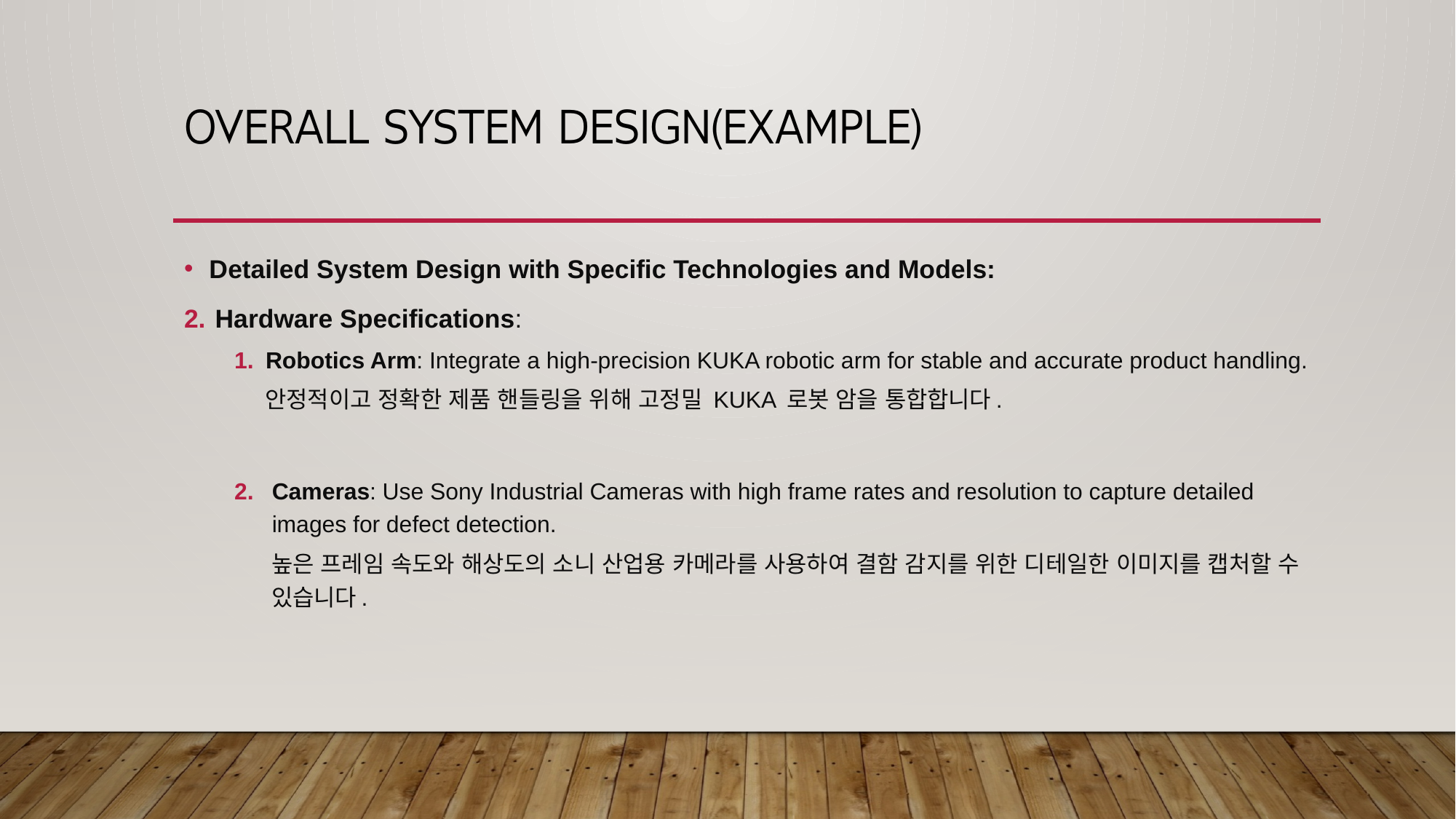

# Overall system Design(example)
Detailed System Design with Specific Technologies and Models:
Hardware Specifications:
Robotics Arm: Integrate a high-precision KUKA robotic arm for stable and accurate product handling.
안정적이고 정확한 제품 핸들링을 위해 고정밀 KUKA 로봇 암을 통합합니다.

Cameras: Use Sony Industrial Cameras with high frame rates and resolution to capture detailed images for defect detection.
높은 프레임 속도와 해상도의 소니 산업용 카메라를 사용하여 결함 감지를 위한 디테일한 이미지를 캡처할 수 있습니다.